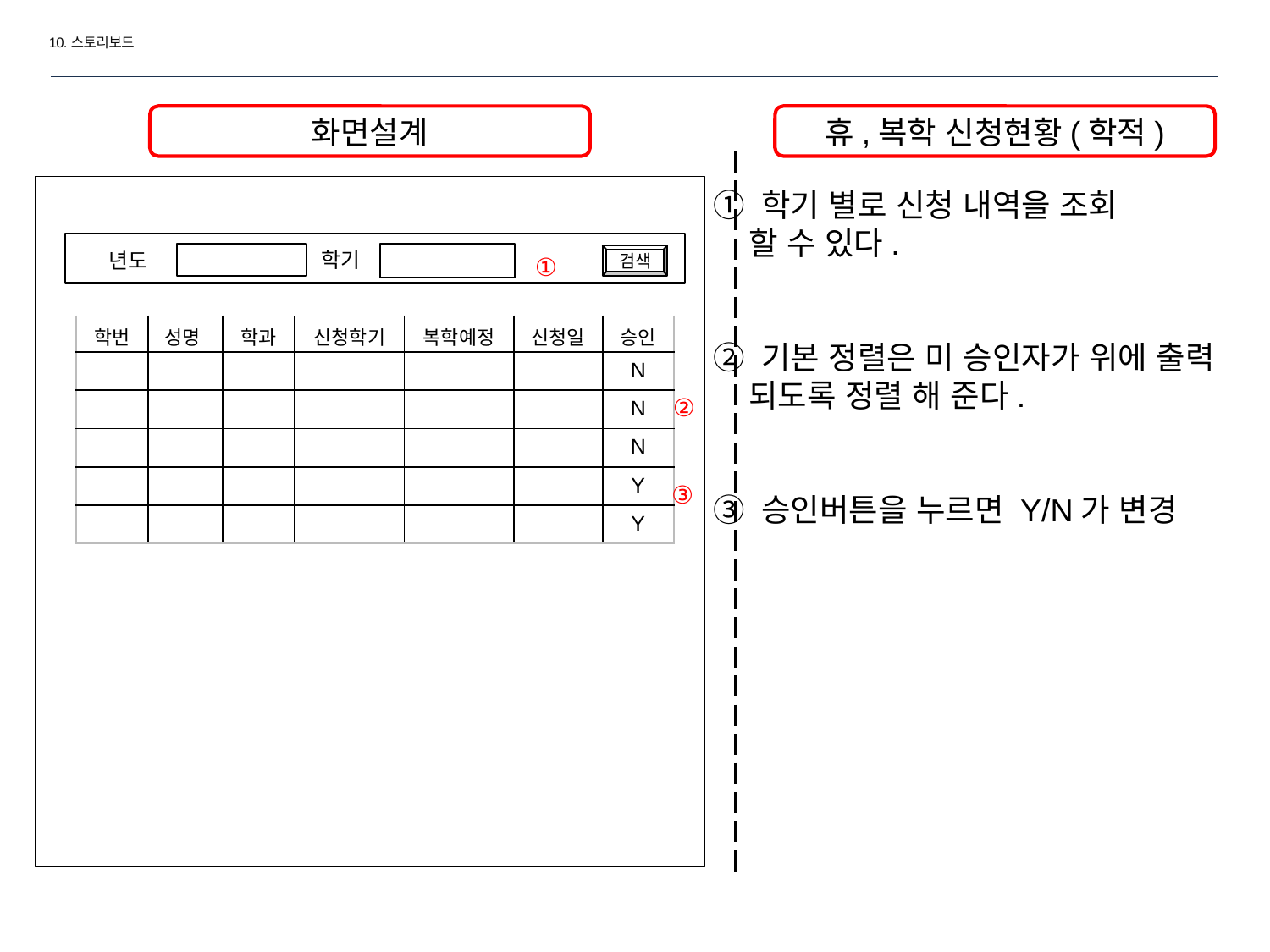

10.스토리보드
화면설계
휴,복학 신청현황(학적)

① 학기 별로 신청 내역을 조회
    할 수 있다.
② 기본 정렬은 미 승인자가 위에 출력
    되도록 정렬 해 준다.

③ 승인버튼을 누르면 Y/N가 변경

학기
년도

①
검색
| 학번 | 성명 | 학과 | 신청학기 | 복학예정 | 신청일 | 승인 |
| --- | --- | --- | --- | --- | --- | --- |
|  |  |  |  |  |  | N |
|  |  |  |  |  |  | N |
|  |  |  |  |  |  | N |
|  |  |  |  |  |  | Y |
|  |  |  |  |  |  | Y |
②
③